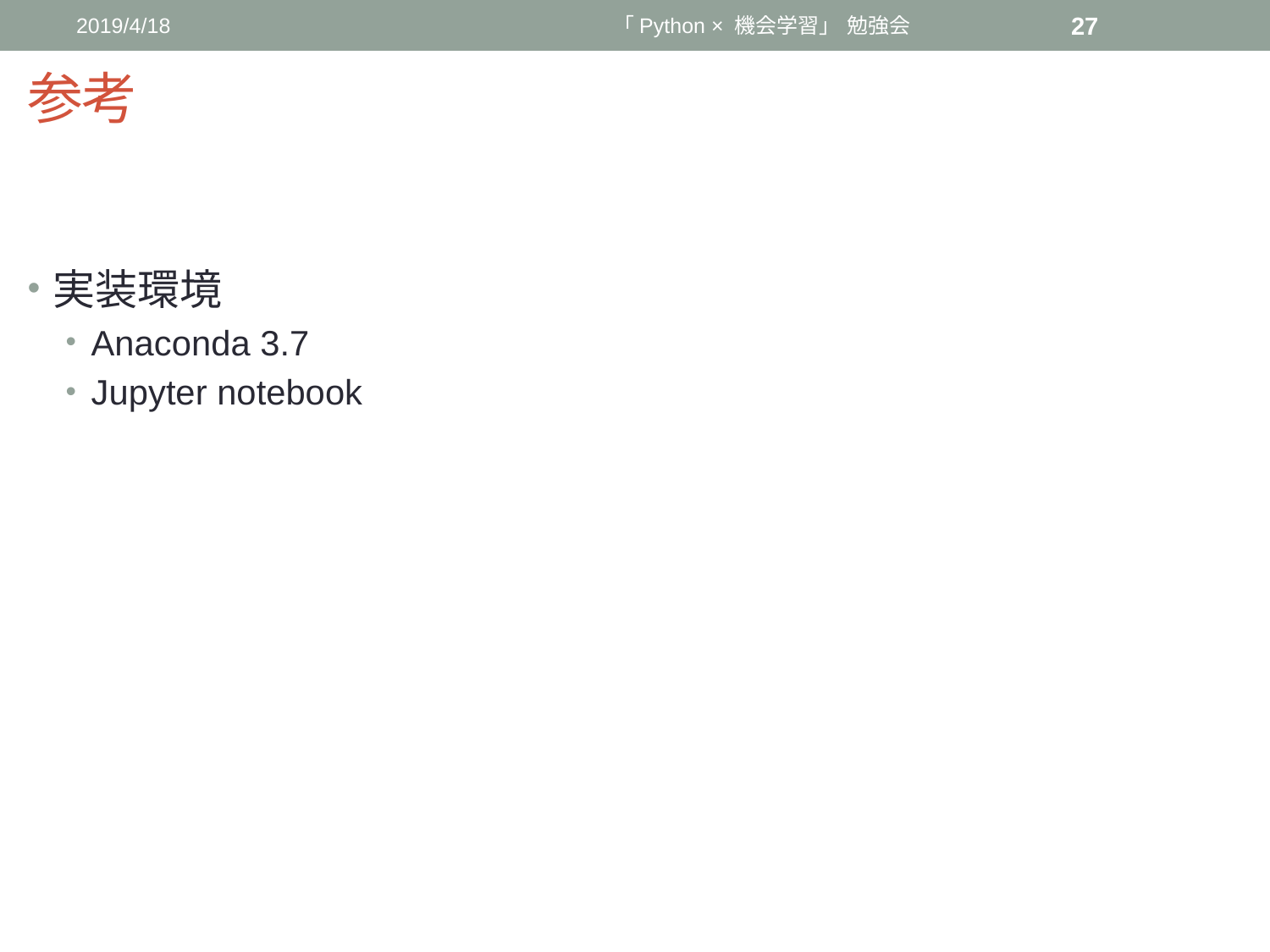

2019/4/18
「Python × 機会学習」 勉強会
27
# 参考

実装環境
Anaconda 3.7
Jupyter notebook